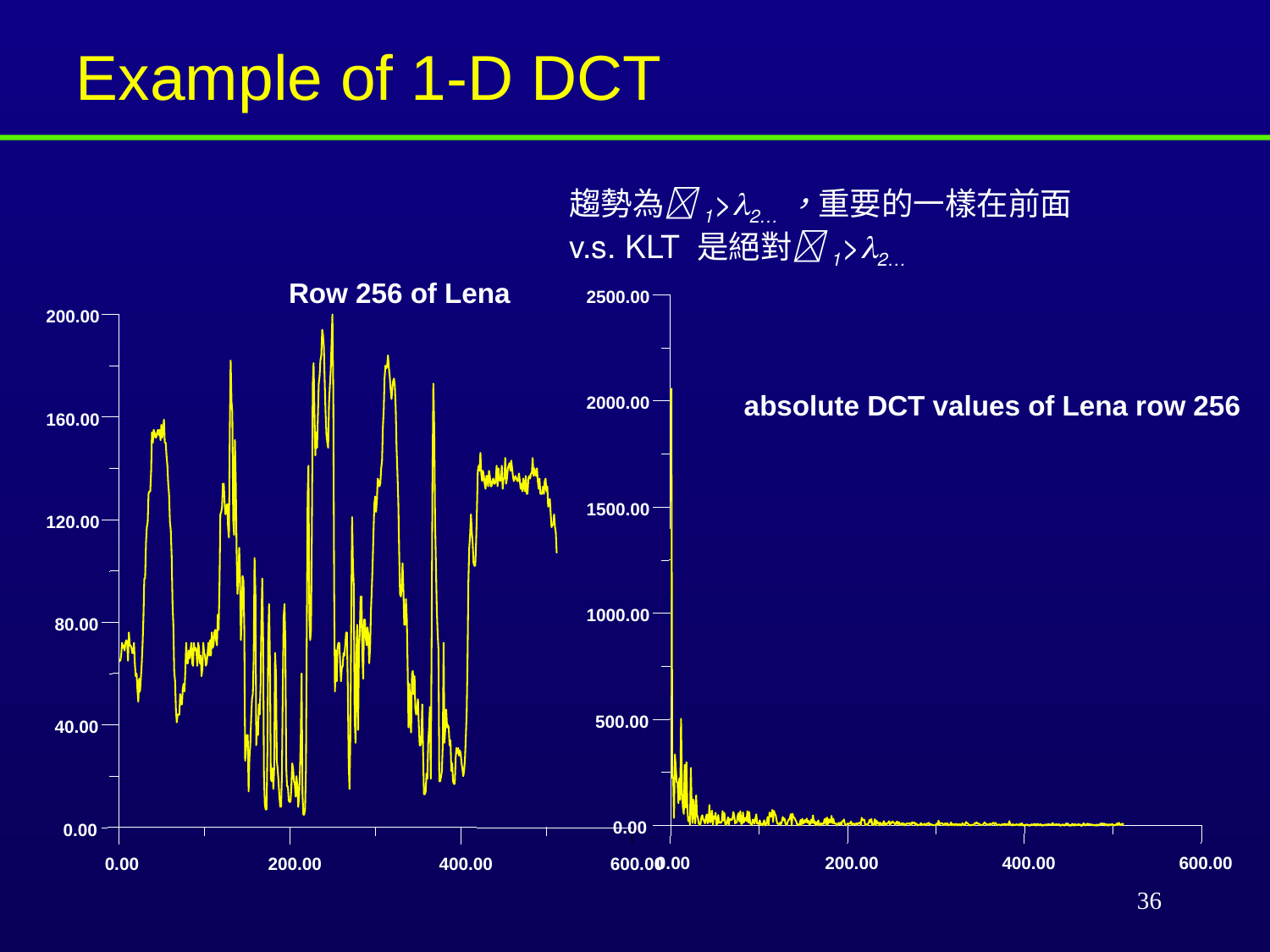

Example of 1-D DCT
趨勢為λ1>λ2…，重要的一樣在前面
v.s. KLT 是絕對λ1>λ2…
Row 256 of Lena
2500.00

200.00

absolute DCT values of Lena row 256
2000.00

160.00

1500.00

120.00

1000.00
80.00

500.00
40.00

0.00

0.00

0.00
200.00
400.00
600.00
0.00
200.00
400.00
600.00
36